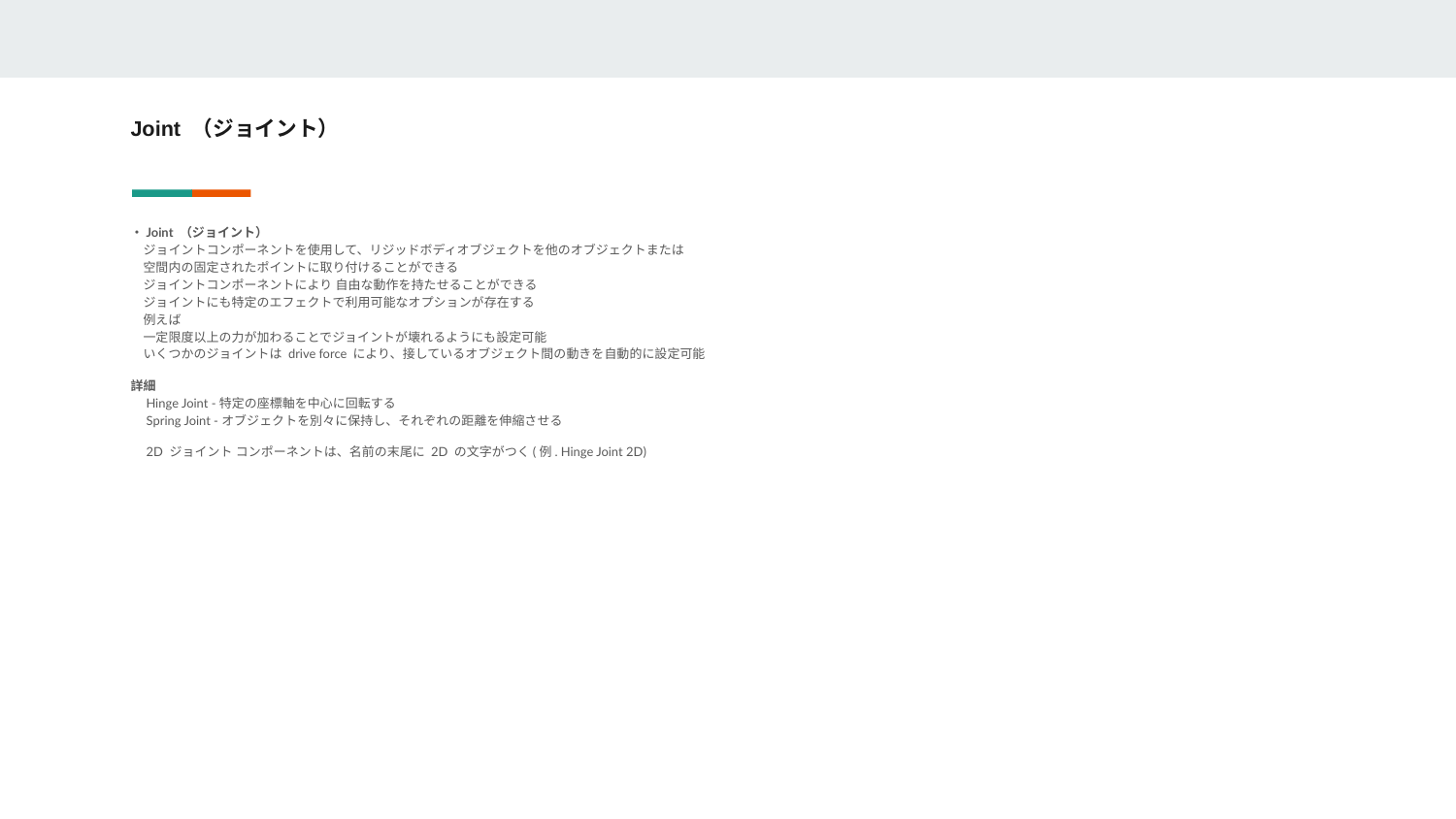

# Joint （ジョイント）
・Joint （ジョイント）
　ジョイントコンポーネントを使用して、リジッドボディオブジェクトを他のオブジェクトまたは　
　空間内の固定されたポイントに取り付けることができる
　ジョイントコンポーネントにより 自由な動作を持たせることができる
　ジョイントにも特定のエフェクトで利用可能なオプションが存在する
　例えば
　一定限度以上の力が加わることでジョイントが壊れるようにも設定可能
　いくつかのジョイントは drive force により、接しているオブジェクト間の動きを自動的に設定可能
詳細
　Hinge Joint -特定の座標軸を中心に回転する
　Spring Joint -オブジェクトを別々に保持し、それぞれの距離を伸縮させる
　2D ジョイント コンポーネントは、名前の末尾に 2D の文字がつく(例. Hinge Joint 2D)